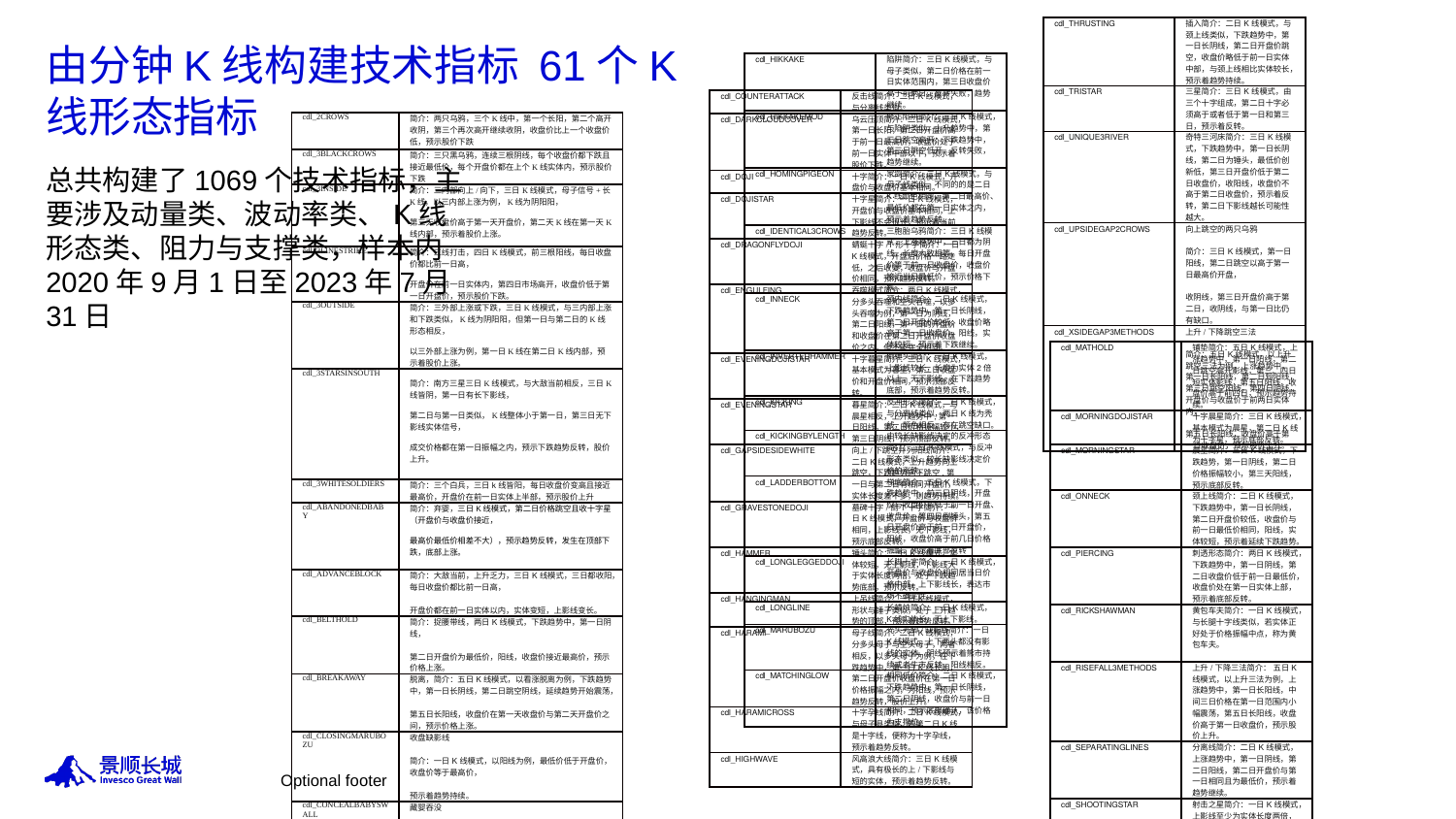

| cdl\_THRUSTING | 插入简介：二日K线模式，与颈上线类似，下跌趋势中，第一日长阴线，第二日开盘价跳空，收盘价略低于前一日实体中部，与颈上线相比实体较长，预示着趋势持续。 |
| --- | --- |
| cdl\_TRISTAR | 三星简介：三日K线模式，由三个十字组成，第二日十字必须高于或者低于第一日和第三日，预示着反转。 |
| cdl\_UNIQUE3RIVER | 奇特三河床简介：三日K线模式，下跌趋势中，第一日长阴线，第二日为锤头，最低价创新低，第三日开盘价低于第二日收盘价，收阳线，收盘价不高于第二日收盘价，预示着反转，第二日下影线越长可能性越大。 |
| cdl\_UPSIDEGAP2CROWS | 向上跳空的两只乌鸦 简介：三日K线模式，第一日阳线，第二日跳空以高于第一日最高价开盘， 收阴线，第三日开盘价高于第二日，收阴线，与第一日比仍有缺口。 |
| cdl\_XSIDEGAP3METHODS | 上升/下降跳空三法 简介：五日K线模式，以上升跳空三法为例，上涨趋势中，第一日长阳线，第二日短阳线，第三日跳空阳线，第四日阴线，开盘价与收盘价于前两日实体内， 第五日长阳线，收盘价高于第一日收盘价，预示股价上升。 |
# 由分钟K线构建技术指标 61个K线形态指标
| cdl\_HIKKAKE | 陷阱简介：三日K线模式，与母子类似，第二日价格在前一日实体范围内，第三日收盘价高于前两日，反转失败，趋势继续。 |
| --- | --- |
| cdl\_HIKKAKEMOD | 修正陷阱简介：三日K线模式，与陷阱类似，上升趋势中，第三日跳空高开；下跌趋势中，第三日跳空低开，反转失败，趋势继续。 |
| cdl\_HOMINGPIGEON | 家鸽简介：二日K线模式，与母子线类似，不同的的是二日K线颜色相同，第二日最高价、最低价都在第一日实体之内，预示着趋势反转。 |
| cdl\_IDENTICAL3CROWS | 三胞胎乌鸦简介：三日K线模式，上涨趋势中，三日都为阴线，长度大致相等，每日开盘价等于前一日收盘价，收盘价接近当日最低价，预示价格下跌。 |
| cdl\_INNECK | 颈内线简介：二日K线模式，下跌趋势中，第一日长阴线，第二日开盘价较低，收盘价略高于第一日收盘价，阳线，实体较短，预示着下跌继续。 |
| cdl\_INVERTEDHAMMER | 倒锤头简介：一日K线模式，上影线较长，长度为实体2倍以上，无下影线，在下跌趋势底部，预示着趋势反转。 |
| cdl\_KICKING | 反冲形态简介：二日K线模式，与分离线类似，两日K线为秃线，颜色相反，存在跳空缺口。 |
| cdl\_KICKINGBYLENGTH | 由较长缺影线决定的反冲形态简介：二日K线模式，与反冲形态类似，较长缺影线决定价格的涨跌。 |
| cdl\_LADDERBOTTOM | 梯底简介：五日K线模式，下跌趋势中，前三日阴线，开盘价与收盘价皆低于前一日开盘、收盘价，第四日倒锤头，第五日开盘价高于前一日开盘价，阳线，收盘价高于前几日价格振幅，预示着底部反转 |
| cdl\_LONGLEGGEDDOJI | 长脚十字简介：一日K线模式，开盘价与收盘价相同居当日价格中部，上下影线长，表达市场不确定性。 |
| cdl\_LONGLINE | 长蜡烛简介：一日K线模式，K线实体长，无上下影线。 |
| cdl\_MARUBOZU | 光头光脚/缺影线简介：一日K线模式，上下两头都没有影线的实体，阴线预示着熊市持续或者牛市反转，阳线相反。 |
| cdl\_MATCHINGLOW | 相同低价简介：二日K线模式，下跌趋势中，第一日长阴线，第二日阴线，收盘价与前一日相同，预示底部确认，该价格为支撑位。 |
| cdl\_COUNTERATTACK | 反击线简介：二日K线模式，与分离线类似。 |
| --- | --- |
| cdl\_DARKCLOUDCOVER | 乌云压顶简介：二日K线模式，第一日长阳，第二日开盘价高于前一日最高价，收盘价处于前一日实体中部以下，预示着股价下跌。 |
| cdl\_DOJI | 十字简介：一日K线模式，开盘价与收盘价基本相同。 |
| cdl\_DOJISTAR | 十字星简介：一日K线模式，开盘价与收盘价基本相同，上下影线不会很长，预示着当前趋势反转。 |
| cdl\_DRAGONFLYDOJI | 蜻蜓十字/T形十字简介：一日K线模式，开盘后价格一路走低，之后收复，收盘价与开盘价相同，预示趋势反转。 |
| cdl\_ENGULFING | 吞噬模式简介：两日K线模式，分多头吞噬和空头吞噬，以多头吞噬为例，第一日为阴线，第二日阳线，第一日的开盘价和收盘价在第二日开盘价收盘价之内，但不能完全相同。 |
| cdl\_EVENINGDOJISTAR | 十字暮星简介：三日K线模式，基本模式为暮星，第二日收盘价和开盘价相同，预示顶部反转。 |
| cdl\_EVENINGSTAR | 暮星简介：三日K线模式，与晨星相反，上升趋势中,第一日阳线，第二日价格振幅较小，第三日阴线，预示顶部反转。 |
| cdl\_GAPSIDESIDEWHITE | 向上/下跳空并列阳线简介：二日K线模式，上升趋势向上跳空，下跌趋势向下跳空,第一日与第二日有相同开盘价，实体长度差不多，则趋势持续。 |
| cdl\_GRAVESTONEDOJI | 墓碑十字/倒T十字简介：一日K线模式，开盘价与收盘价相同，上影线长，无下影线，预示底部反转。 |
| cdl\_HAMMER | 锤头简介：一日K线模式，实体较短，无上影线，下影线大于实体长度两倍，处于下跌趋势底部，预示反转。 |
| cdl\_HANGINGMAN | 上吊线简介：一日K线模式，形状与锤子类似，处于上升趋势的顶部，预示着趋势反转。 |
| cdl\_HARAMI | 母子线简介：二日K线模式，分多头母子与空头母子，两者相反，以多头母子为例，在下跌趋势中，第一日K线长阴，第二日开盘价收盘价在第一日价格振幅之内，为阳线，预示趋势反转，股价上升。 |
| cdl\_HARAMICROSS | 十字孕线简介：二日K线模式，与母子县类似，若第二日K线是十字线，便称为十字孕线，预示着趋势反转。 |
| cdl\_HIGHWAVE | 风高浪大线简介：三日K线模式，具有极长的上/下影线与短的实体，预示着趋势反转。 |
| cdl\_2CROWS | 简介：两只乌鸦，三个K线中，第一个长阳，第二个高开收阴，第三个再次高开继续收阴，收盘价比上一个收盘价低，预示股价下跌 |
| --- | --- |
| cdl\_3BLACKCROWS | 简介：三只黑乌鸦，连续三根阴线，每个收盘价都下跌且接近最低价，每个开盘价都在上个K线实体内，预示股价下跌 |
| cdl\_3INSIDE | 简介：三内部向上/向下，三日K线模式，母子信号+长K线，以三内部上涨为例，K线为阴阳阳， 第三天收盘价高于第一天开盘价，第二天K线在第一天K线内部，预示着股价上涨。 |
| cdl\_3LINESTRIKE | 简介：三线打击，四日K线模式，前三根阳线，每日收盘价都比前一日高， 开盘价在前一日实体内，第四日市场高开，收盘价低于第一日开盘价，预示股价下跌。 |
| cdl\_3OUTSIDE | 简介：三外部上涨或下跌，三日K线模式，与三内部上涨和下跌类似，K线为阴阳阳，但第一日与第二日的K线形态相反， 以三外部上涨为例，第一日K线在第二日K线内部，预示着股价上涨。 |
| cdl\_3STARSINSOUTH | 简介：南方三星三日K线模式，与大敌当前相反，三日K线皆阴，第一日有长下影线， 第二日与第一日类似，K线整体小于第一日，第三日无下影线实体信号， 成交价格都在第一日振幅之内，预示下跌趋势反转，股价上升。 |
| cdl\_3WHITESOLDIERS | 简介：三个白兵，三日k线皆阳，每日收盘价变高且接近最高价，开盘价在前一日实体上半部，预示股价上升 |
| cdl\_ABANDONEDBABY | 简介：弃婴，三日K线模式，第二日价格跳空且收十字星（开盘价与收盘价接近， 最高价最低价相差不大），预示趋势反转，发生在顶部下跌，底部上涨。 |
| cdl\_ADVANCEBLOCK | 简介：大敌当前，上升乏力，三日K线模式，三日都收阳，每日收盘价都比前一日高， 开盘价都在前一日实体以内，实体变短，上影线变长。 |
| cdl\_BELTHOLD | 简介：捉腰带线，两日K线模式，下跌趋势中，第一日阴线， 第二日开盘价为最低价，阳线，收盘价接近最高价，预示价格上涨。 |
| cdl\_BREAKAWAY | 脱离，简介：五日K线模式，以看涨脱离为例，下跌趋势中，第一日长阴线，第二日跳空阴线，延续趋势开始震荡， 第五日长阳线，收盘价在第一天收盘价与第二天开盘价之间，预示价格上涨。 |
| cdl\_CLOSINGMARUBOZU | 收盘缺影线 简介：一日K线模式，以阳线为例，最低价低于开盘价，收盘价等于最高价， 预示着趋势持续。 |
| cdl\_CONCEALBABYSWALL | 藏婴吞没 简介：四日K线模式，下跌趋势中，前两日阴线无影线 ，第二日开盘、收盘价皆低于第二日，第三日倒锤头， 第四日开盘价高于前一日最高价，收盘价低于前一日最低价，预示着底部反转。 |
总共构建了1069个技术指标，主要涉及动量类、波动率类、K线形态类、阻力与支撑类，样本内2020年9月1日至2023年7月31日

| cdl\_MATHOLD | 铺垫简介：五日K线模式，上涨趋势中，第一日阳线，第二日跳空高开影线，第三、四日短实体影线，第五日阳线，收盘价高于前四日，预示趋势持续。 |
| --- | --- |
| cdl\_MORNINGDOJISTAR | 十字晨星简介：三日K线模式，基本模式为晨星，第二日K线为十字星，预示底部反转。 |
| cdl\_MORNINGSTAR | 晨星简介：三日K线模式，下跌趋势，第一日阴线，第二日价格振幅较小，第三天阳线，预示底部反转。 |
| cdl\_ONNECK | 颈上线简介：二日K线模式，下跌趋势中，第一日长阴线，第二日开盘价较低，收盘价与前一日最低价相同，阳线，实体较短，预示着延续下跌趋势。 |
| cdl\_PIERCING | 刺透形态简介：两日K线模式，下跌趋势中，第一日阴线，第二日收盘价低于前一日最低价，收盘价处在第一日实体上部，预示着底部反转。 |
| cdl\_RICKSHAWMAN | 黄包车夫简介：一日K线模式，与长腿十字线类似，若实体正好处于价格振幅中点，称为黄包车夫。 |
| cdl\_RISEFALL3METHODS | 上升/下降三法简介： 五日K线模式，以上升三法为例，上涨趋势中，第一日长阳线，中间三日价格在第一日范围内小幅震荡，第五日长阳线，收盘价高于第一日收盘价，预示股价上升。 |
| cdl\_SEPARATINGLINES | 分离线简介：二日K线模式，上涨趋势中，第一日阴线，第二日阳线，第二日开盘价与第一日相同且为最低价，预示着趋势继续。 |
| cdl\_SHOOTINGSTAR | 射击之星简介：一日K线模式，上影线至少为实体长度两倍，没有下影线，预示着股价下跌 |
| cdl\_SHORTLINE | 短蜡烛简介：一日K线模式，实体短，无上下影线 |
| cdl\_SPINNINGTOP | 纺锤简介：一日K线，实体小 |
| cdl\_STALLEDPATTERN | 停顿形态简介：三日K线模式，上涨趋势中，第二日长阳线，第三日开盘于前一日收盘价附近，短阳线，预示着上涨结束 |
| cdl\_STICKSANDWICH | 条形三明治简介：三日K线模式，第一日长阴线，第二日阳线，开盘价高于前一日收盘价，第三日开盘价高于前两日最高价，收盘价于第一日收盘价相同。 |
| cdl\_TAKURI | 探水竿简介：一日K线模式，大致与蜻蜓十字相同，下影线长度长。 |
| cdl\_TASUKIGAP | 跳空并列阴阳线简介：三日K线模式，分上涨和下跌，以上升为例，前两日阳线，第二日跳空，第三日阴线，收盘价于缺口中，上升趋势持续。 |
Optional footer
23